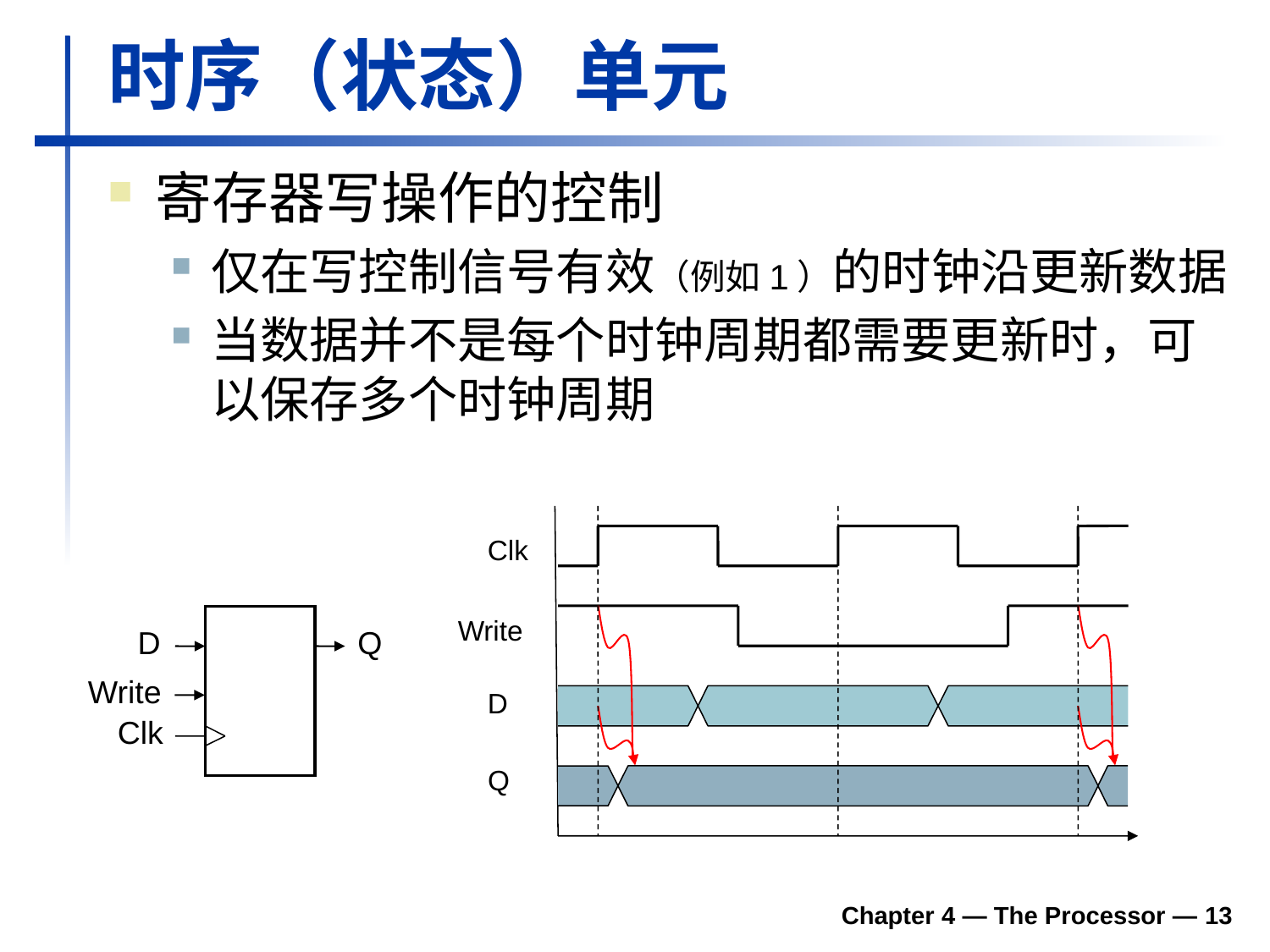

# 时序（状态）单元
寄存器写操作的控制
仅在写控制信号有效（例如1）的时钟沿更新数据
当数据并不是每个时钟周期都需要更新时，可以保存多个时钟周期

Clk

Write

D

Q

D
Q

Write

Clk

Chapter 4 — The Processor — 13